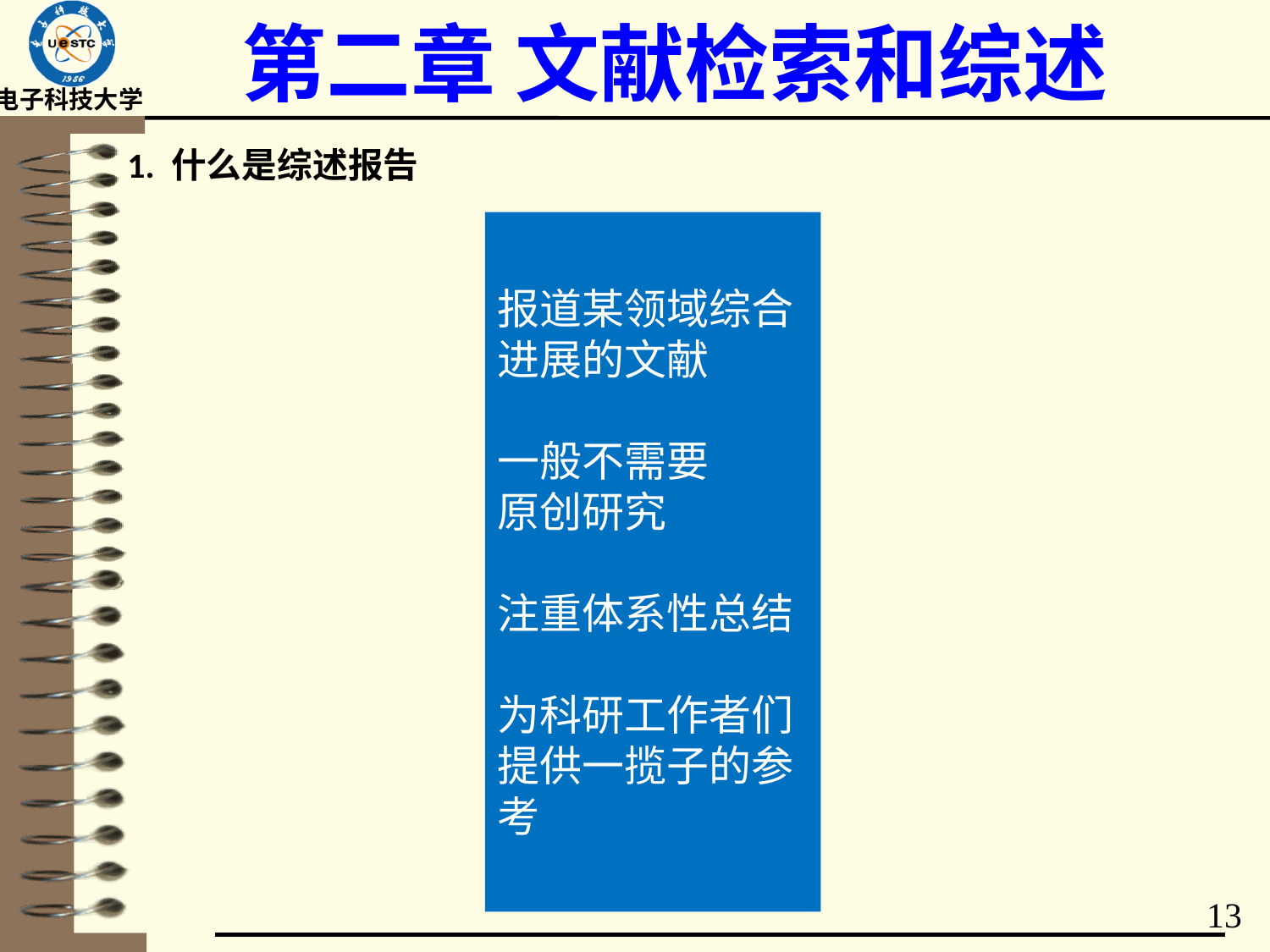

# 第二章 文献检索和综述
1. 什么是综述报告
报道某领域综合进展的文献

一般不需要
原创研究

注重体系性总结

为科研工作者们提供一揽子的参考
13